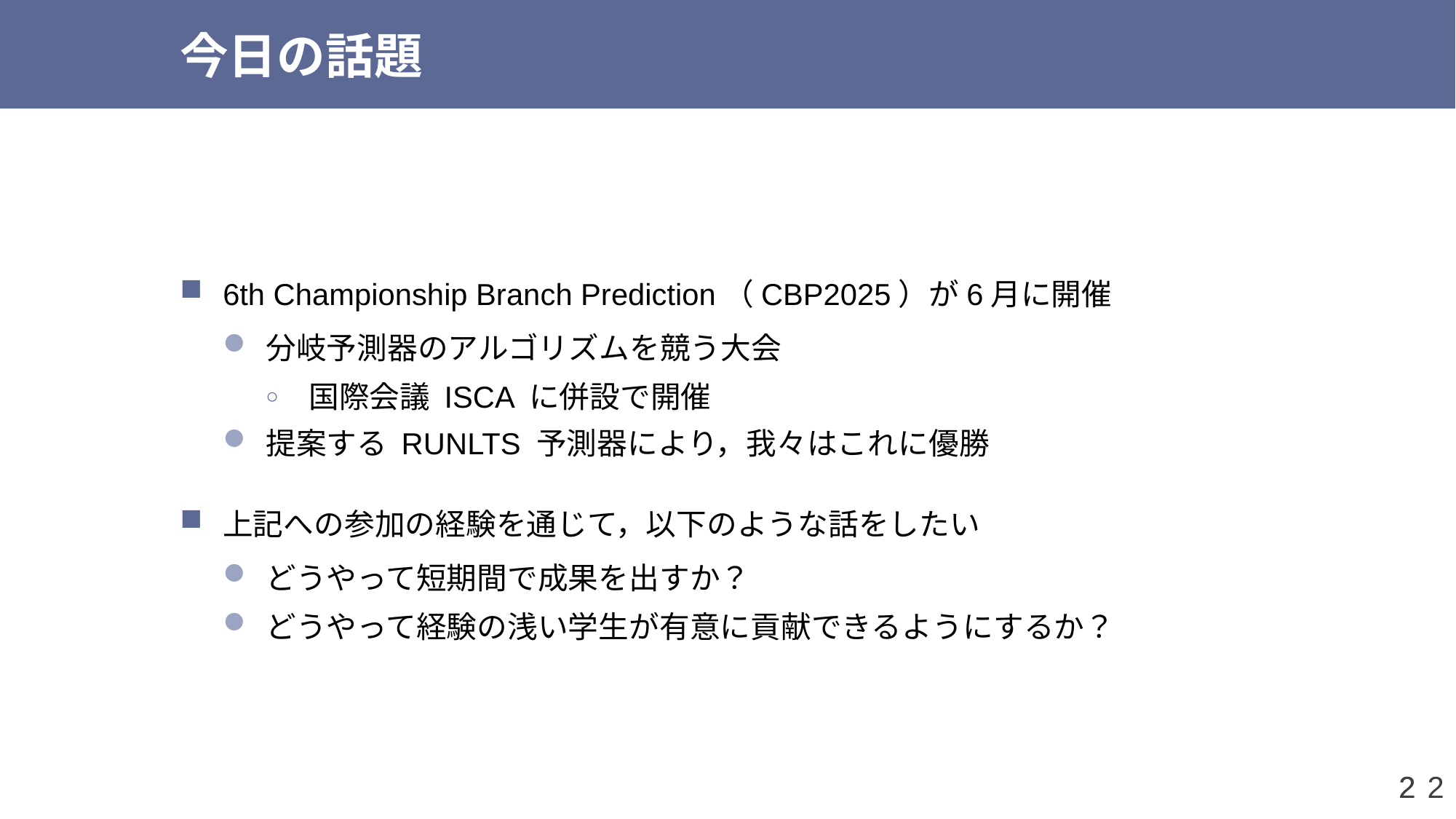

# 今日の話題
6th Championship Branch Prediction（CBP2025）が6月に開催
分岐予測器のアルゴリズムを競う大会
国際会議 ISCA に併設で開催
提案する RUNLTS 予測器により，我々はこれに優勝
上記への参加の経験を通じて，以下のような話をしたい
どうやって短期間で成果を出すか？
どうやって経験の浅い学生が有意に貢献できるようにするか？
2